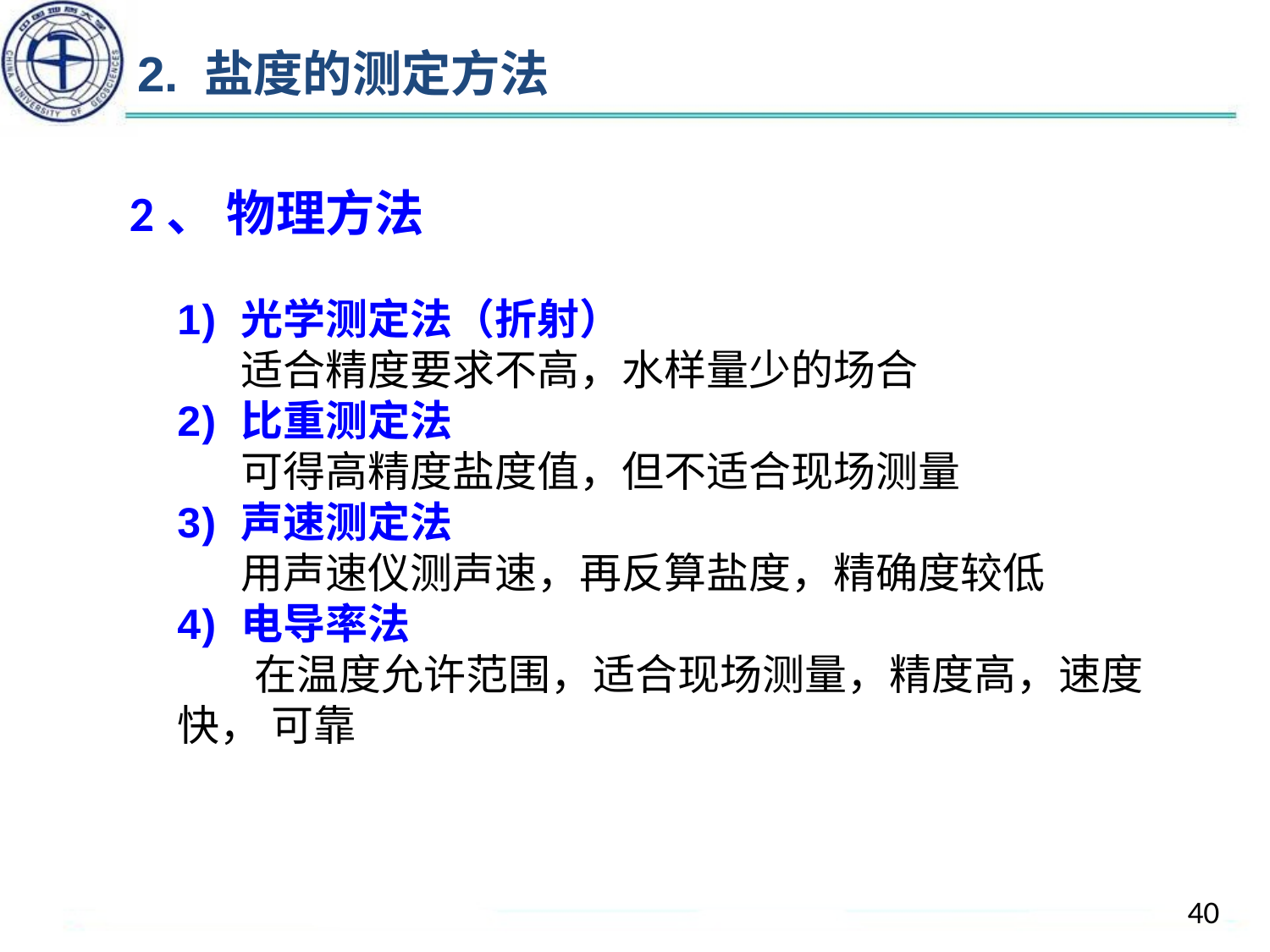

2. 盐度的测定方法
2、 物理方法
光学测定法（折射）
适合精度要求不高，水样量少的场合
比重测定法
可得高精度盐度值，但不适合现场测量
声速测定法
用声速仪测声速，再反算盐度，精确度较低
电导率法
       在温度允许范围，适合现场测量，精度高，速度快， 可靠

40